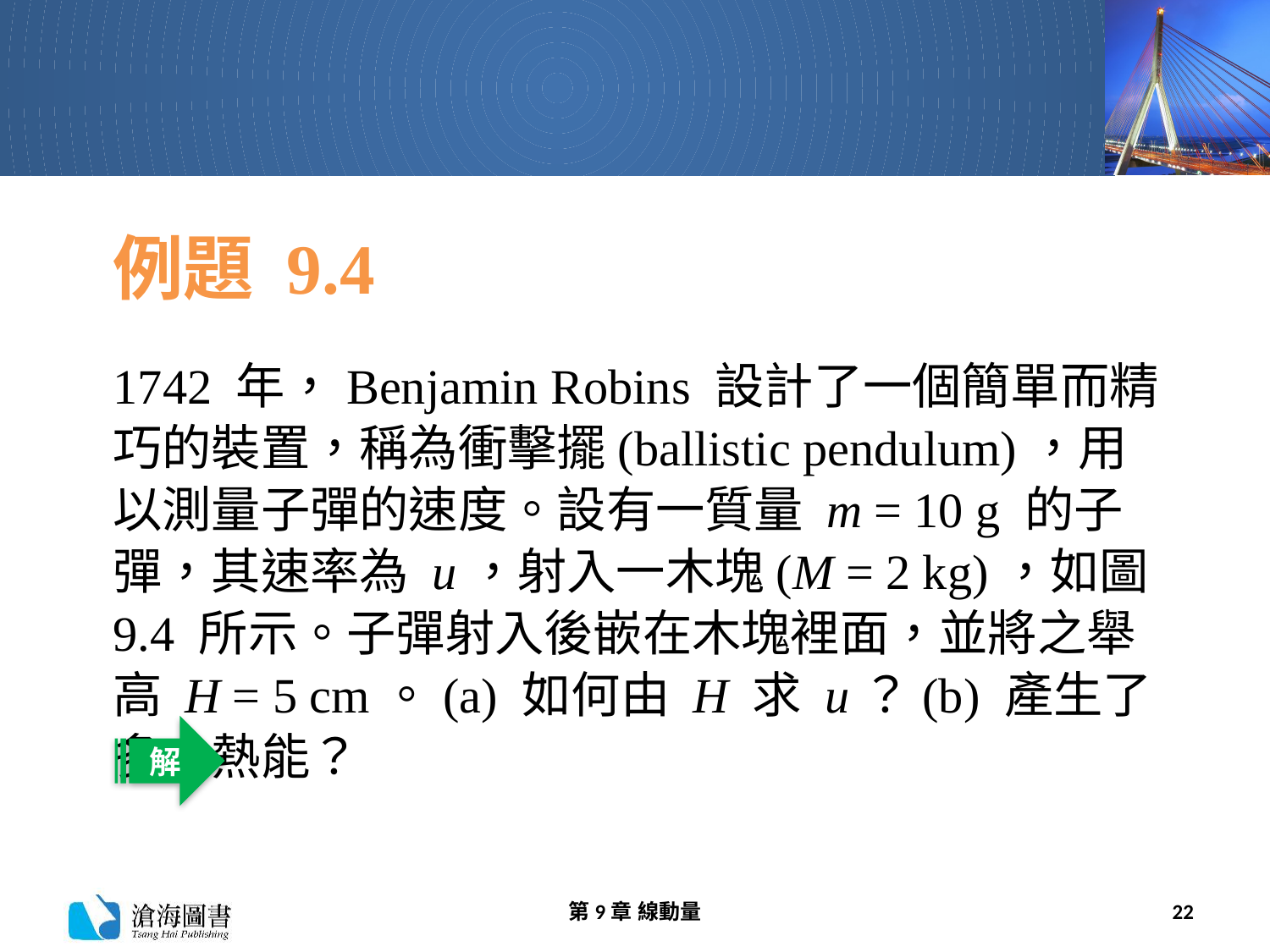

# 例題 9.4
1742 年，Benjamin Robins 設計了一個簡單而精巧的裝置，稱為衝擊擺(ballistic pendulum)，用以測量子彈的速度。設有一質量 m = 10 g 的子彈，其速率為 u，射入一木塊(M = 2 kg)，如圖 9.4 所示。子彈射入後嵌在木塊裡面，並將之舉高 H = 5 cm。(a) 如何由 H 求 u？(b) 產生了多少熱能？

解
第9章 線動量
22